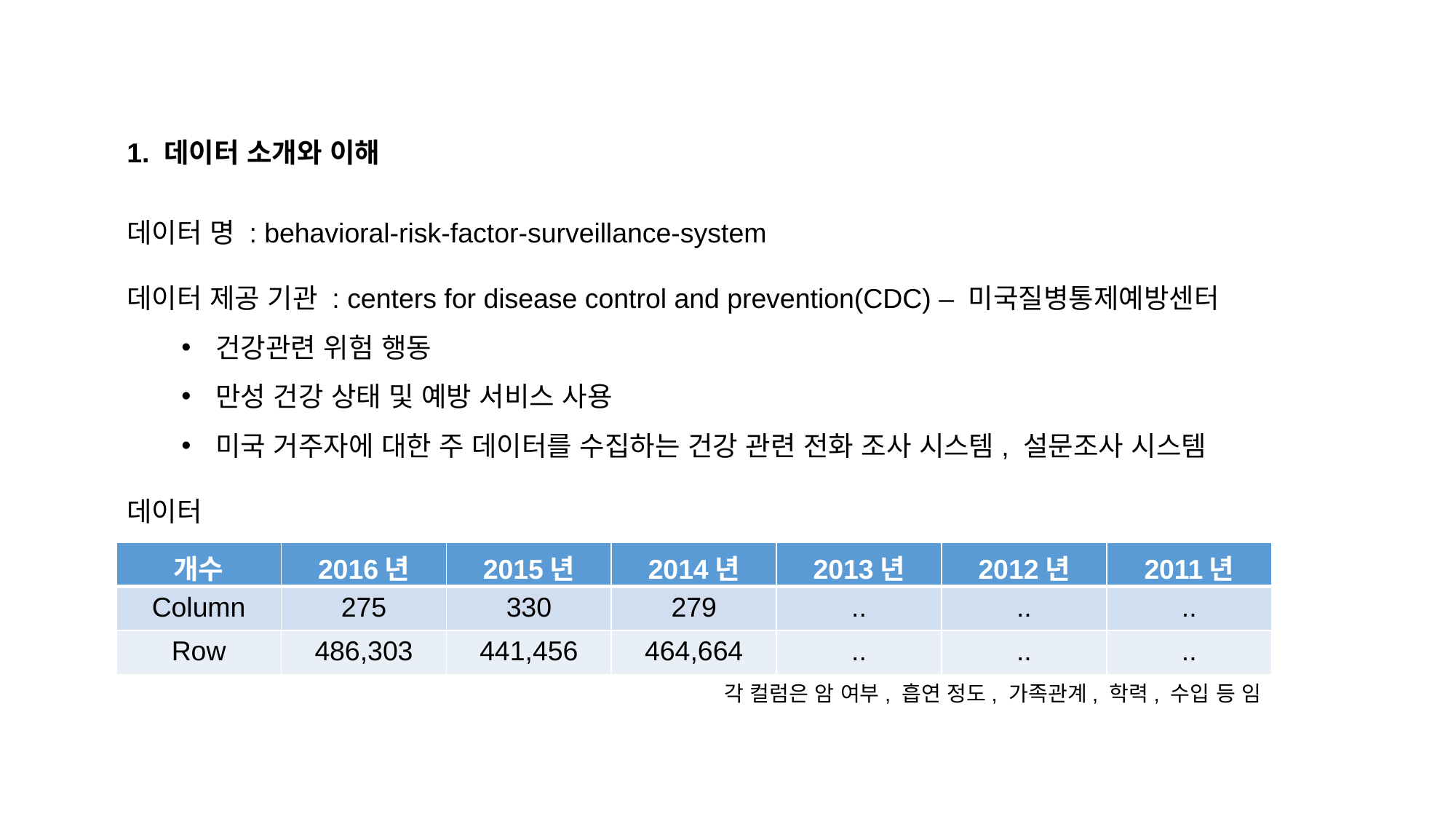

1. 데이터 소개와 이해
데이터 명 : behavioral-risk-factor-surveillance-system

데이터 제공 기관 : centers for disease control and prevention(CDC) – 미국질병통제예방센터
건강관련 위험 행동
만성 건강 상태 및 예방 서비스 사용
미국 거주자에 대한 주 데이터를 수집하는 건강 관련 전화 조사 시스템, 설문조사 시스템

데이터
| 개수 | 2016년 | 2015년 | 2014년 | 2013년 | 2012년 | 2011년 |
| --- | --- | --- | --- | --- | --- | --- |
| Column | 275 | 330 | 279 | .. | .. | .. |
| Row | 486,303 | 441,456 | 464,664 | .. | .. | .. |
각 컬럼은 암 여부, 흡연 정도, 가족관계, 학력, 수입 등 임